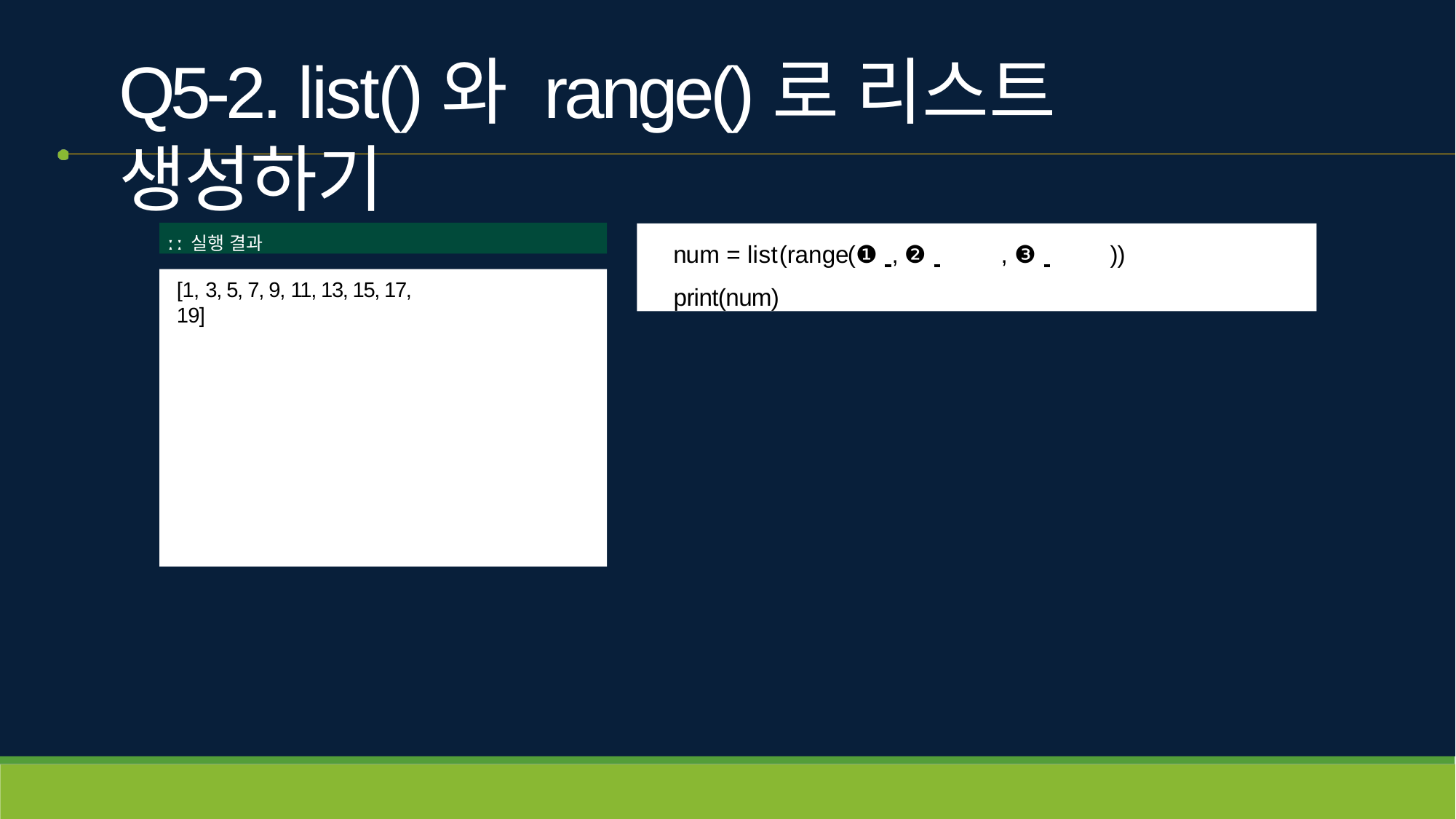

# Q5-2. list()와 range()로 리스트 생성하기

ː ː 실행 결과
num = list(range(❶ 	, ❷ 	, ❸ 	))  print(num)

[1, 3, 5, 7, 9, 11, 13, 15, 17, 19]